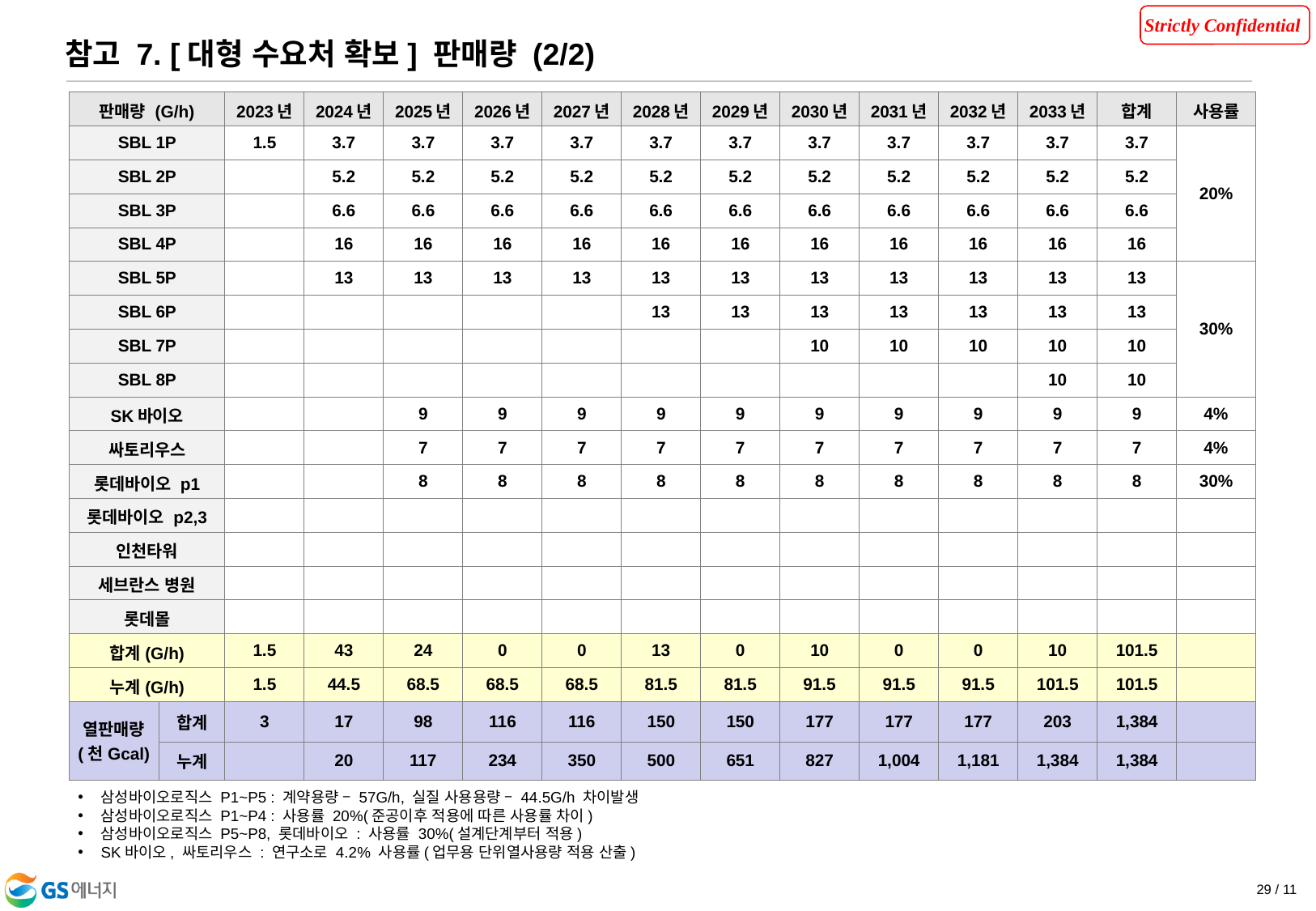

참고 7. [대형 수요처 확보] 판매량 (2/2)
| 판매량 (G/h) |  | 2023년 | 2024년 | 2025년 | 2026년 | 2027년 | 2028년 | 2029년 | 2030년 | 2031년 | 2032년 | 2033년 | 합계 | 사용률 |
| --- | --- | --- | --- | --- | --- | --- | --- | --- | --- | --- | --- | --- | --- | --- |
| SBL 1P |  | 1.5 | 3.7 | 3.7 | 3.7 | 3.7 | 3.7 | 3.7 | 3.7 | 3.7 | 3.7 | 3.7 | 3.7 | 20% |
| SBL 2P |  |  | 5.2 | 5.2 | 5.2 | 5.2 | 5.2 | 5.2 | 5.2 | 5.2 | 5.2 | 5.2 | 5.2 |  |
| SBL 3P |  |  | 6.6 | 6.6 | 6.6 | 6.6 | 6.6 | 6.6 | 6.6 | 6.6 | 6.6 | 6.6 | 6.6 |  |
| SBL 4P |  |  | 16 | 16 | 16 | 16 | 16 | 16 | 16 | 16 | 16 | 16 | 16 |  |
| SBL 5P |  |  | 13 | 13 | 13 | 13 | 13 | 13 | 13 | 13 | 13 | 13 | 13 | 30% |
| SBL 6P |  |  |  |  |  |  | 13 | 13 | 13 | 13 | 13 | 13 | 13 |  |
| SBL 7P |  |  |  |  |  |  |  |  | 10 | 10 | 10 | 10 | 10 |  |
| SBL 8P |  |  |  |  |  |  |  |  |  |  |  | 10 | 10 |  |
| SK바이오 |  |  |  | 9 | 9 | 9 | 9 | 9 | 9 | 9 | 9 | 9 | 9 | 4% |
| 싸토리우스 |  |  |  | 7 | 7 | 7 | 7 | 7 | 7 | 7 | 7 | 7 | 7 | 4% |
| 롯데바이오 p1 |  |  |  | 8 | 8 | 8 | 8 | 8 | 8 | 8 | 8 | 8 | 8 | 30% |
| 롯데바이오 p2,3 |  |  |  |  |  |  |  |  |  |  |  |  |  |  |
| 인천타워 |  |  |  |  |  |  |  |  |  |  |  |  |  |  |
| 세브란스 병원 |  |  |  |  |  |  |  |  |  |  |  |  |  |  |
| 롯데몰 |  |  |  |  |  |  |  |  |  |  |  |  |  |  |
| 합계(G/h) |  | 1.5 | 43 | 24 | 0 | 0 | 13 | 0 | 10 | 0 | 0 | 10 | 101.5 |  |
| 누계(G/h) |  | 1.5 | 44.5 | 68.5 | 68.5 | 68.5 | 81.5 | 81.5 | 91.5 | 91.5 | 91.5 | 101.5 | 101.5 |  |
| 열판매량 (천Gcal) | 합계 | 3 | 17 | 98 | 116 | 116 | 150 | 150 | 177 | 177 | 177 | 203 | 1,384 |  |
|  | 누계 |  | 20 | 117 | 234 | 350 | 500 | 651 | 827 | 1,004 | 1,181 | 1,384 | 1,384 |  |
삼성바이오로직스 P1~P5 : 계약용량 – 57G/h, 실질 사용용량 – 44.5G/h 차이발생
삼성바이오로직스 P1~P4 : 사용률 20%(준공이후 적용에 따른 사용률 차이)
삼성바이오로직스 P5~P8, 롯데바이오 : 사용률 30%(설계단계부터 적용)
SK바이오, 싸토리우스 : 연구소로 4.2% 사용률(업무용 단위열사용량 적용 산출)